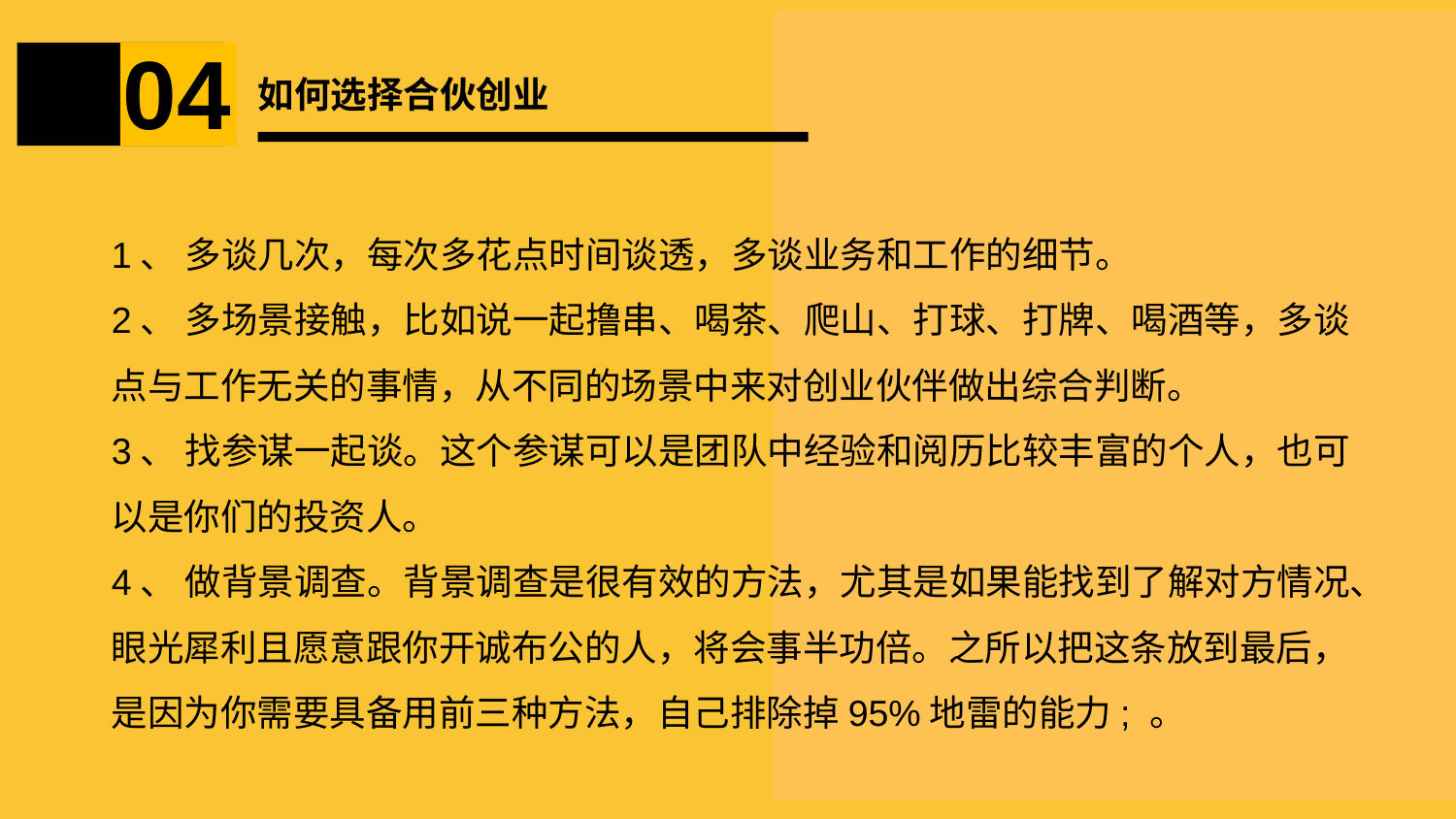

04

如何选择合伙创业
1、 多谈几次，每次多花点时间谈透，多谈业务和工作的细节。
2、 多场景接触，比如说一起撸串、喝茶、爬山、打球、打牌、喝酒等，多谈点与工作无关的事情，从不同的场景中来对创业伙伴做出综合判断。
3、 找参谋一起谈。这个参谋可以是团队中经验和阅历比较丰富的个人，也可以是你们的投资人。
4、 做背景调查。背景调查是很有效的方法，尤其是如果能找到了解对方情况、眼光犀利且愿意跟你开诚布公的人，将会事半功倍。之所以把这条放到最后，是因为你需要具备用前三种方法，自己排除掉95%地雷的能力; 。